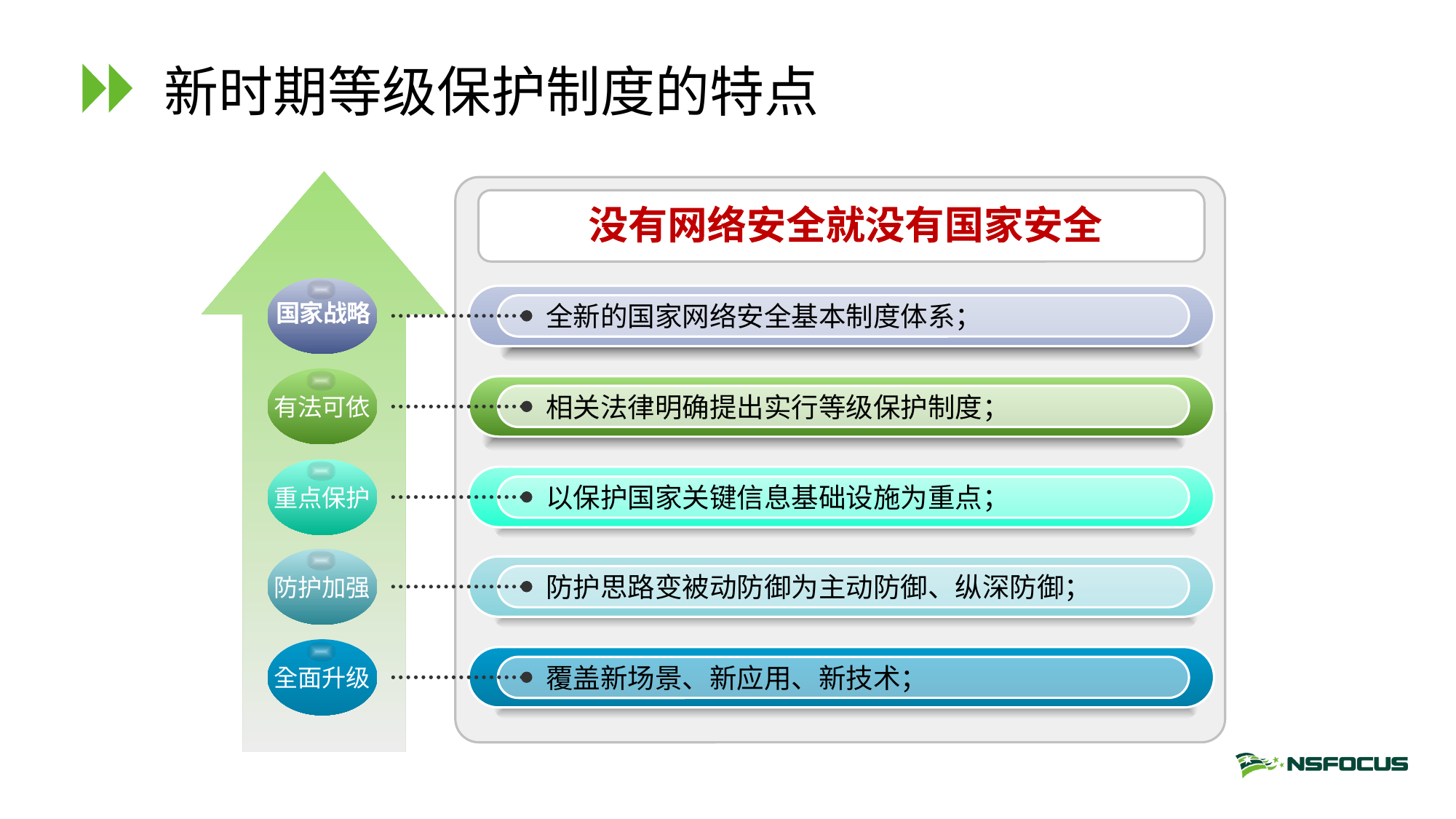

# 新时期等级保护制度的特点

没有网络安全就没有国家安全

国家战略
    全新的国家网络安全基本制度体系；

有法可依

    相关法律明确提出实行等级保护制度；

重点保护

    以保护国家关键信息基础设施为重点；

防护加强

    防护思路变被动防御为主动防御、纵深防御；

全面升级

    覆盖新场景、新应用、新技术；